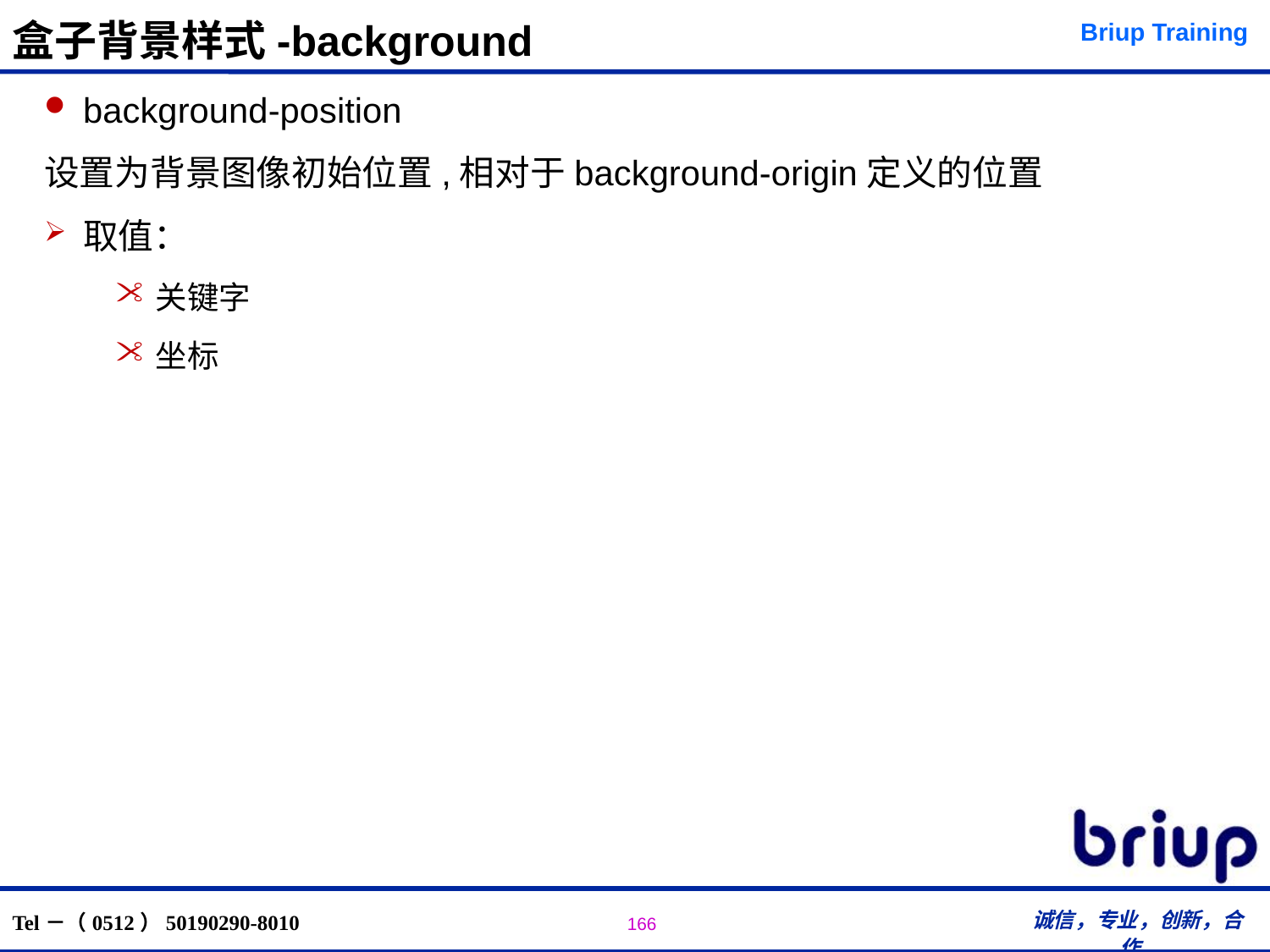

# 盒子背景样式-background
background-position
设置为背景图像初始位置,相对于background-origin定义的位置
取值：
关键字
坐标